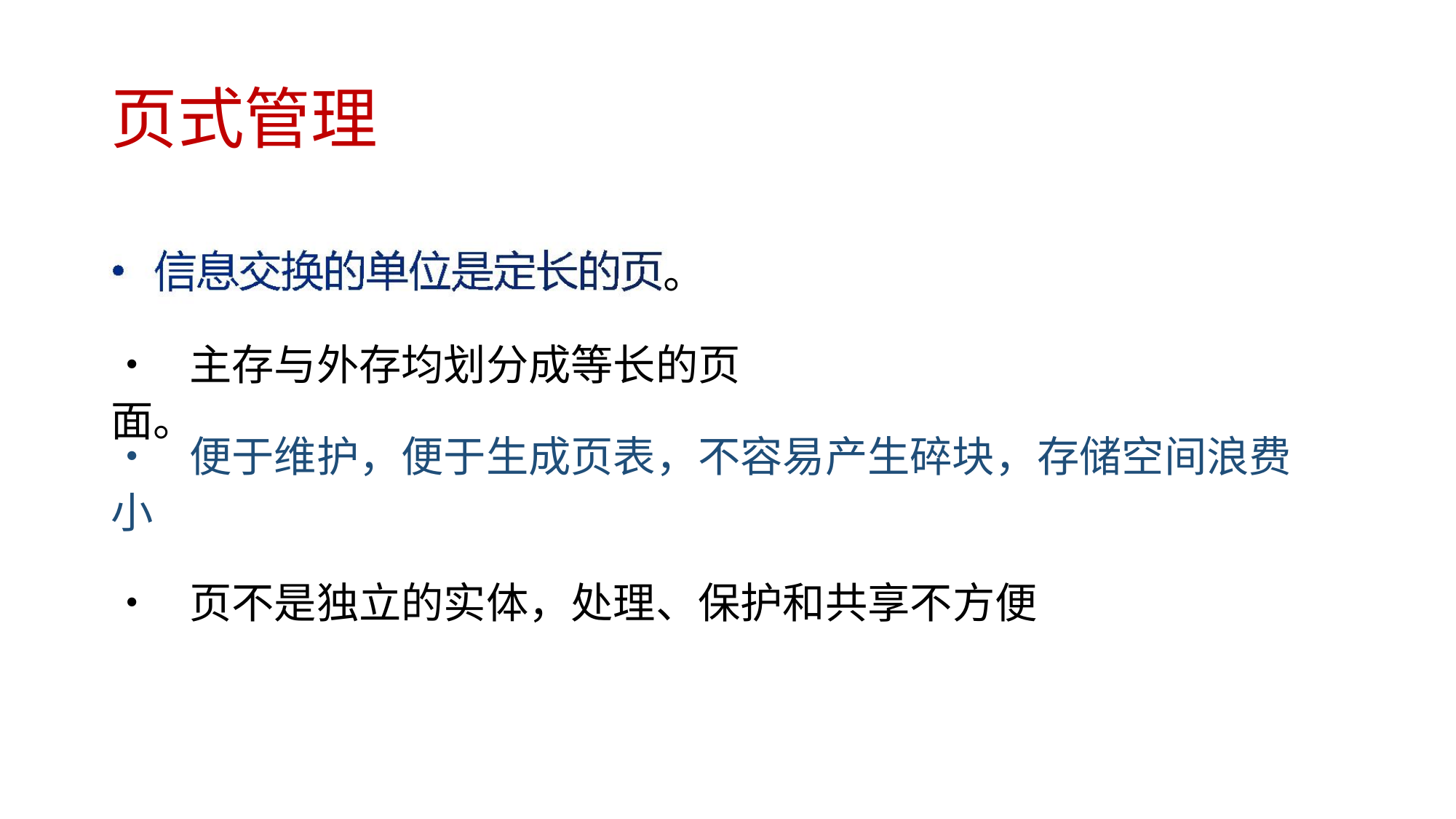

页式管理
。
• 主存与外存均划分成等长的页面。
• 便于维护，便于生成页表，不容易产生碎块，存储空间浪费小
• 页不是独立的实体，处理、保护和共享不方便